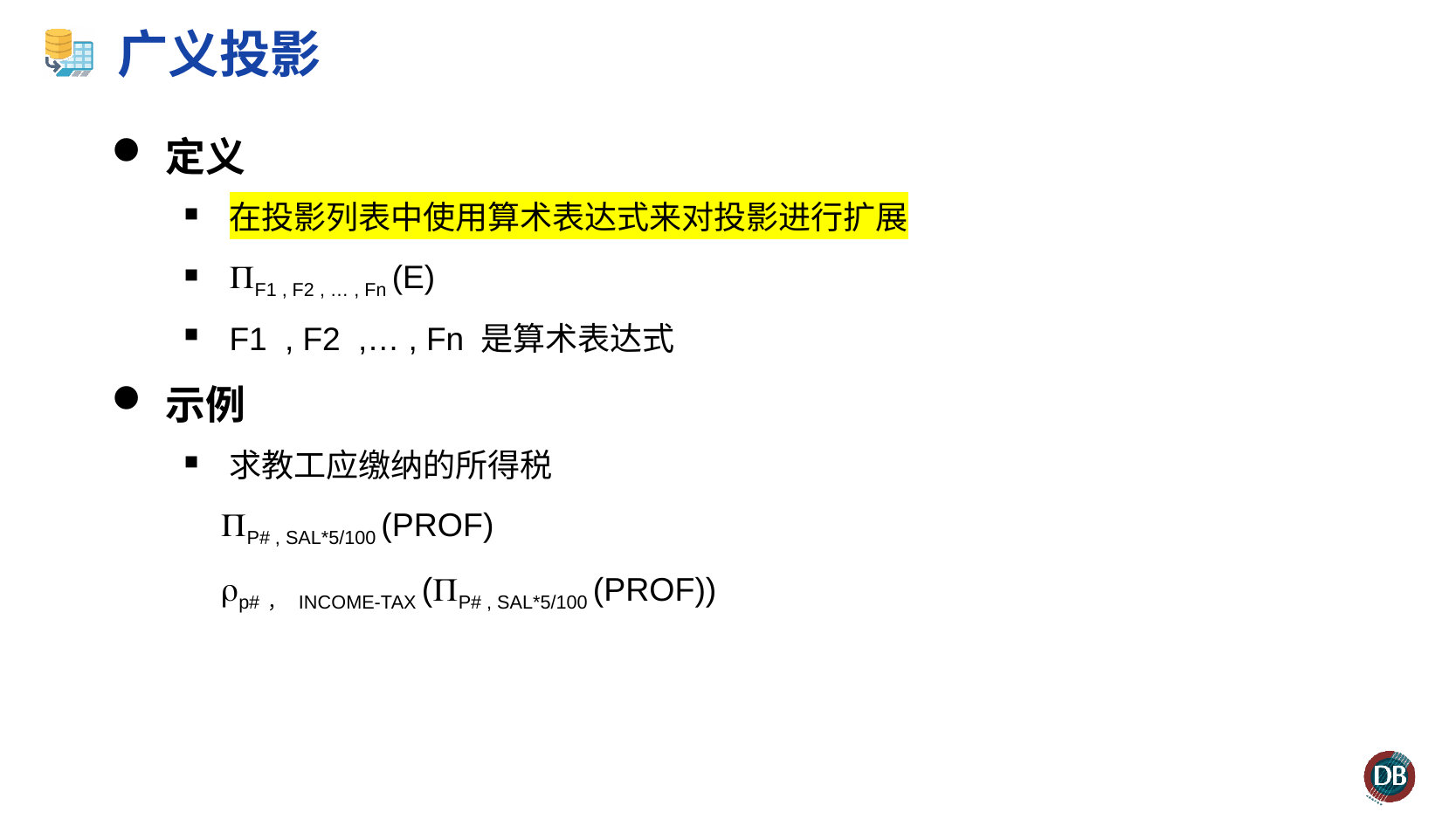

# 广义投影
定义
在投影列表中使用算术表达式来对投影进行扩展
ΠF1 , F2 , … , Fn (E)
F1  , F2  ,… , Fn 是算术表达式
示例
求教工应缴纳的所得税
    ΠP# , SAL*5/100 (PROF)
    ρp#， INCOME-TAX (ΠP# , SAL*5/100 (PROF))